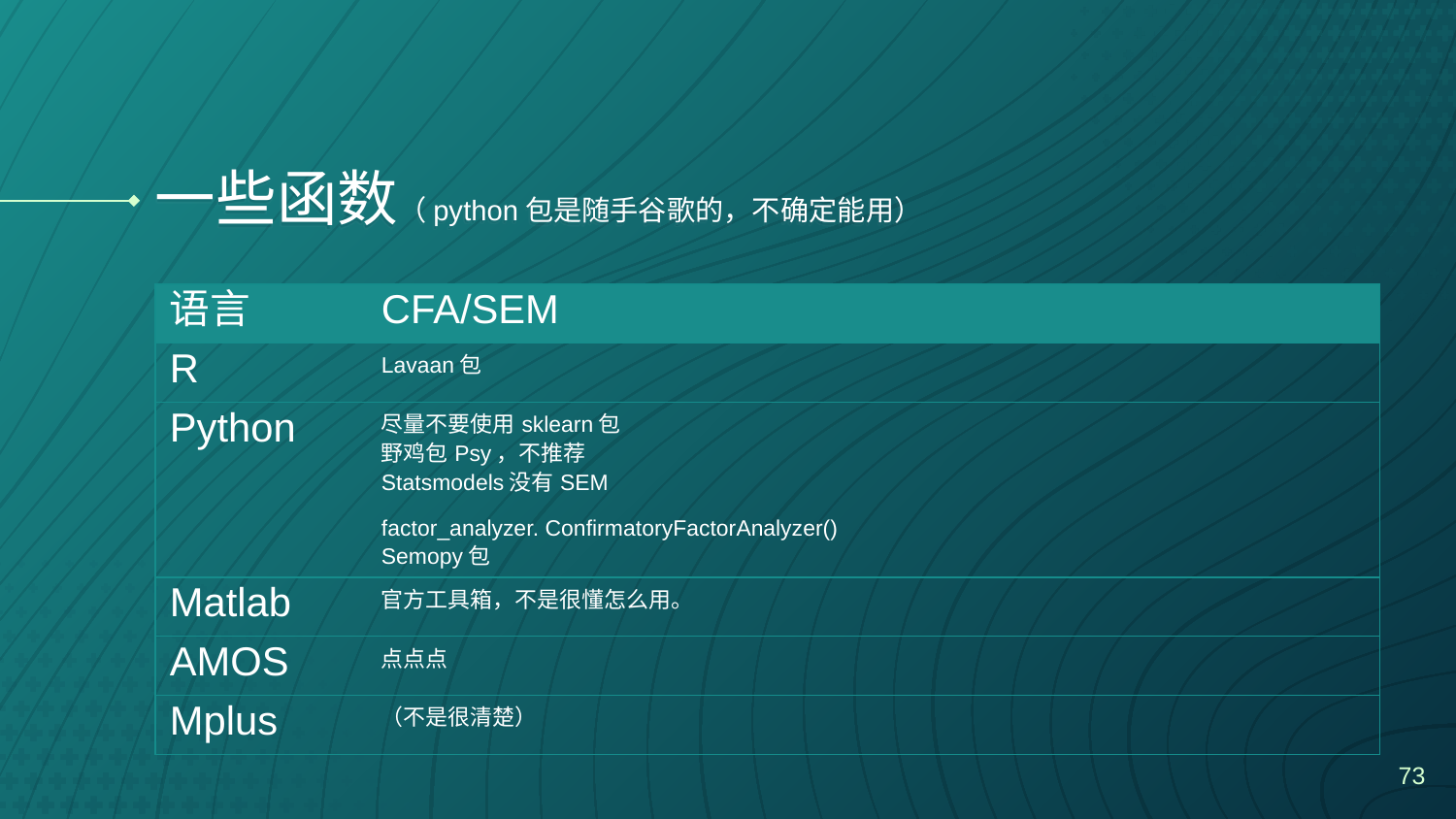

# 一些函数（python包是随手谷歌的，不确定能用）
| 语言 | CFA/SEM |
| --- | --- |
| R | Lavaan包 |
| Python | 尽量不要使用sklearn包 野鸡包Psy，不推荐 Statsmodels没有SEM factor\_analyzer. ConfirmatoryFactorAnalyzer() Semopy包 |
| Matlab | 官方工具箱，不是很懂怎么用。 |
| AMOS | 点点点 |
| Mplus | （不是很清楚） |
73